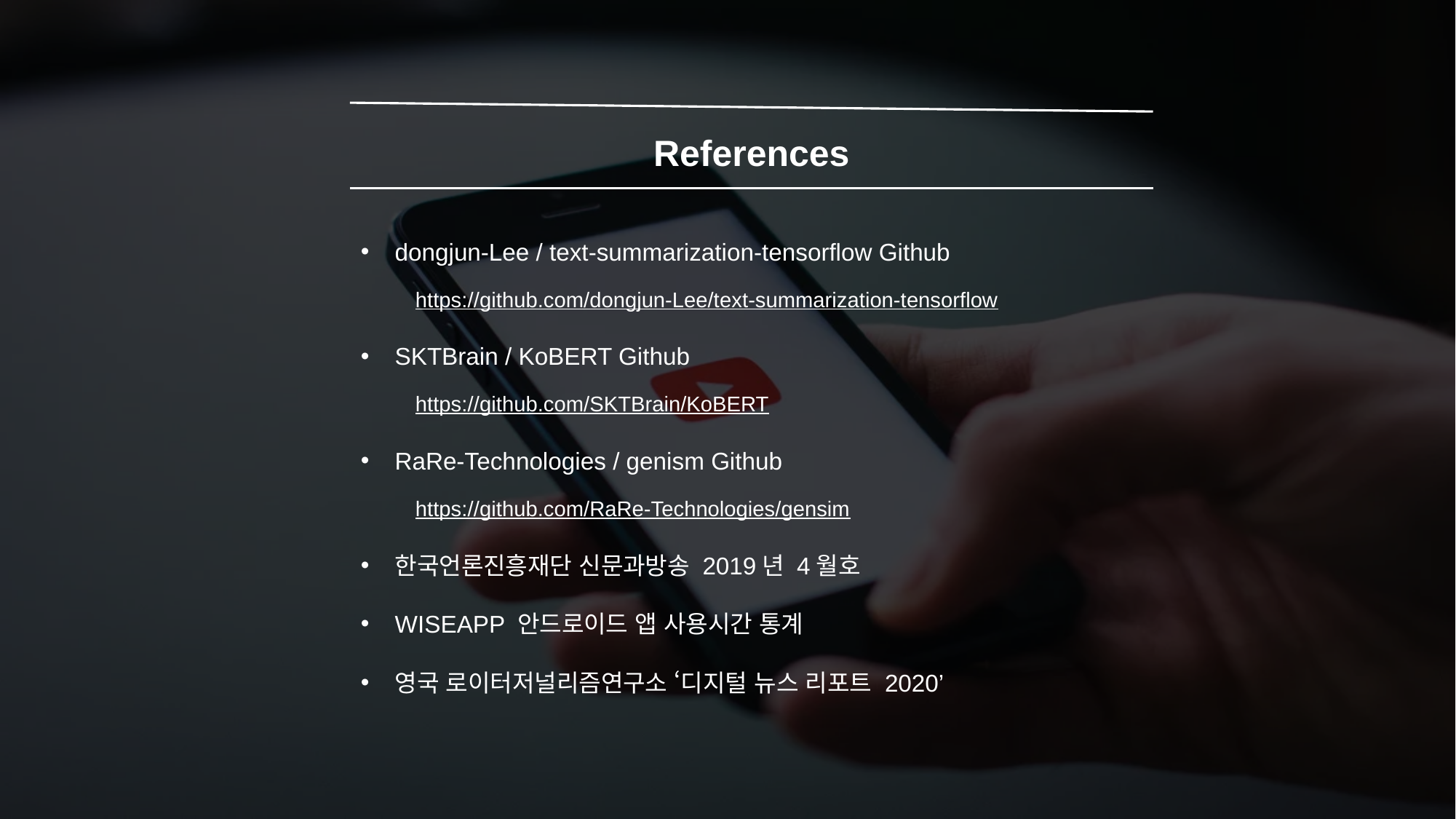

References
dongjun-Lee / text-summarization-tensorflow Github
https://github.com/dongjun-Lee/text-summarization-tensorflow
SKTBrain / KoBERT Github
https://github.com/SKTBrain/KoBERT
RaRe-Technologies / genism Github
https://github.com/RaRe-Technologies/gensim
한국언론진흥재단 신문과방송 2019년 4월호
WISEAPP 안드로이드 앱 사용시간 통계
영국 로이터저널리즘연구소 ‘디지털 뉴스 리포트 2020’